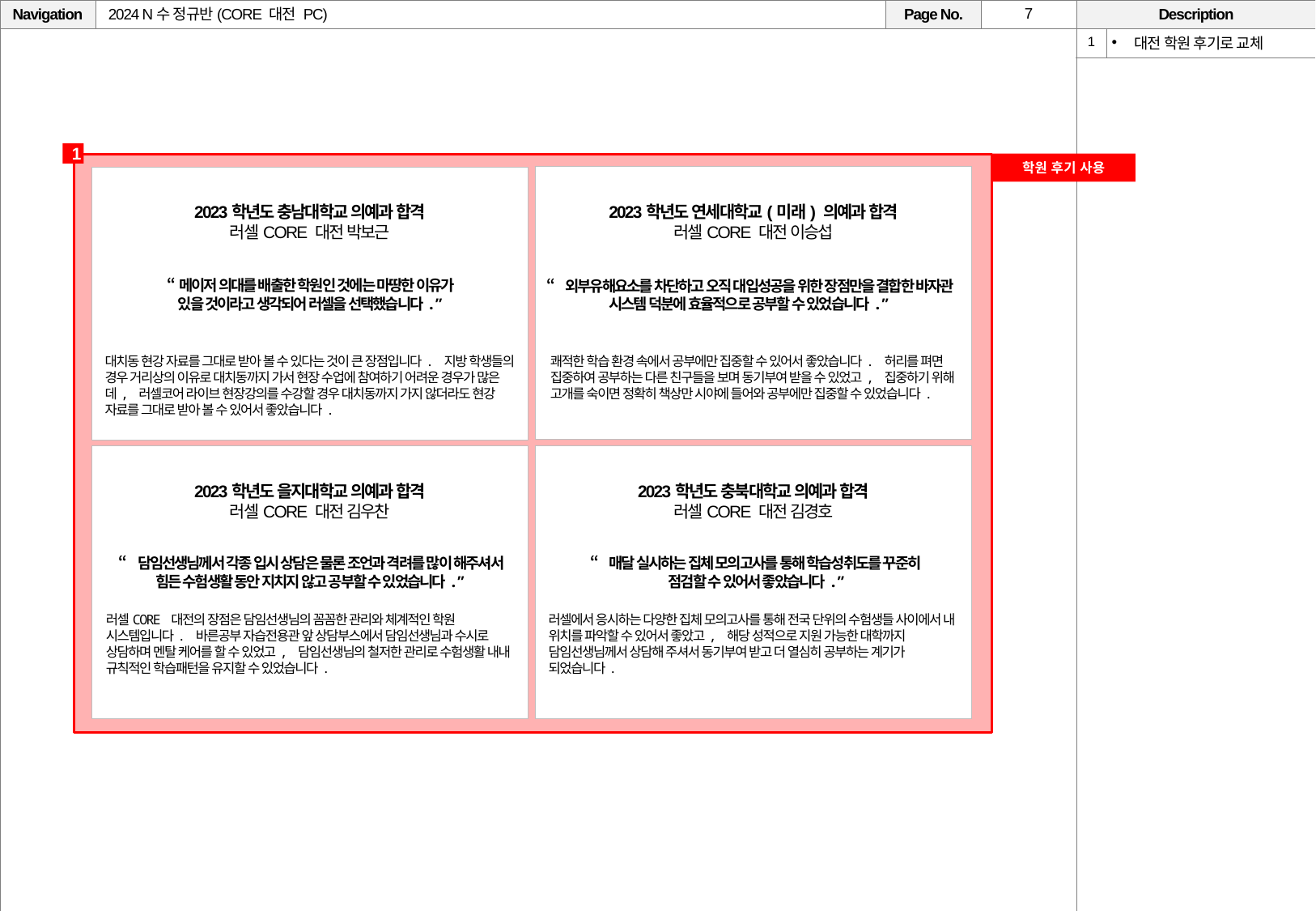

# 2024 N수 정규반(CORE 대전 PC)
| 1 | 대전 학원 후기로 교체 |
| --- | --- |
1
학원 후기 사용

2023학년도 연세대학교(미래) 의예과 합격
러셀CORE 대전 이승섭
2023학년도 충남대학교 의예과 합격
러셀CORE 대전 박보근
“메이저 의대를 배출한 학원인 것에는 마땅한 이유가
있을 것이라고 생각되어 러셀을 선택했습니다.”
“외부유해요소를 차단하고 오직 대입성공을 위한 장점만을 결합한 바자관 시스템 덕분에 효율적으로 공부할 수 있었습니다.”
대치동 현강 자료를 그대로 받아 볼 수 있다는 것이 큰 장점입니다. 지방 학생들의 경우 거리상의 이유로 대치동까지 가서 현장 수업에 참여하기 어려운 경우가 많은데, 러셀코어 라이브 현장강의를 수강할 경우 대치동까지 가지 않더라도 현강 자료를 그대로 받아 볼 수 있어서 좋았습니다.
쾌적한 학습 환경 속에서 공부에만 집중할 수 있어서 좋았습니다. 허리를 펴면 집중하여 공부하는 다른 친구들을 보며 동기부여 받을 수 있었고, 집중하기 위해 고개를 숙이면 정확히 책상만 시야에 들어와 공부에만 집중할 수 있었습니다.

2023학년도 을지대학교 의예과 합격
러셀CORE 대전 김우찬
2023학년도 충북대학교 의예과 합격
러셀CORE 대전 김경호
“담임선생님께서 각종 입시 상담은 물론 조언과 격려를 많이 해주셔서 힘든 수험생활 동안 지치지 않고 공부할 수 있었습니다.”
“매달 실시하는 집체 모의고사를 통해 학습성취도를 꾸준히
점검할 수 있어서 좋았습니다.”
러셀CORE 대전의 장점은 담임선생님의 꼼꼼한 관리와 체계적인 학원 시스템입니다. 바른공부 자습전용관 앞 상담부스에서 담임선생님과 수시로 상담하며 멘탈 케어를 할 수 있었고, 담임선생님의 철저한 관리로 수험생활 내내 규칙적인 학습패턴을 유지할 수 있었습니다.
러셀에서 응시하는 다양한 집체 모의고사를 통해 전국 단위의 수험생들 사이에서 내 위치를 파악할 수 있어서 좋았고, 해당 성적으로 지원 가능한 대학까지 담임선생님께서 상담해 주셔서 동기부여 받고 더 열심히 공부하는 계기가 되었습니다.